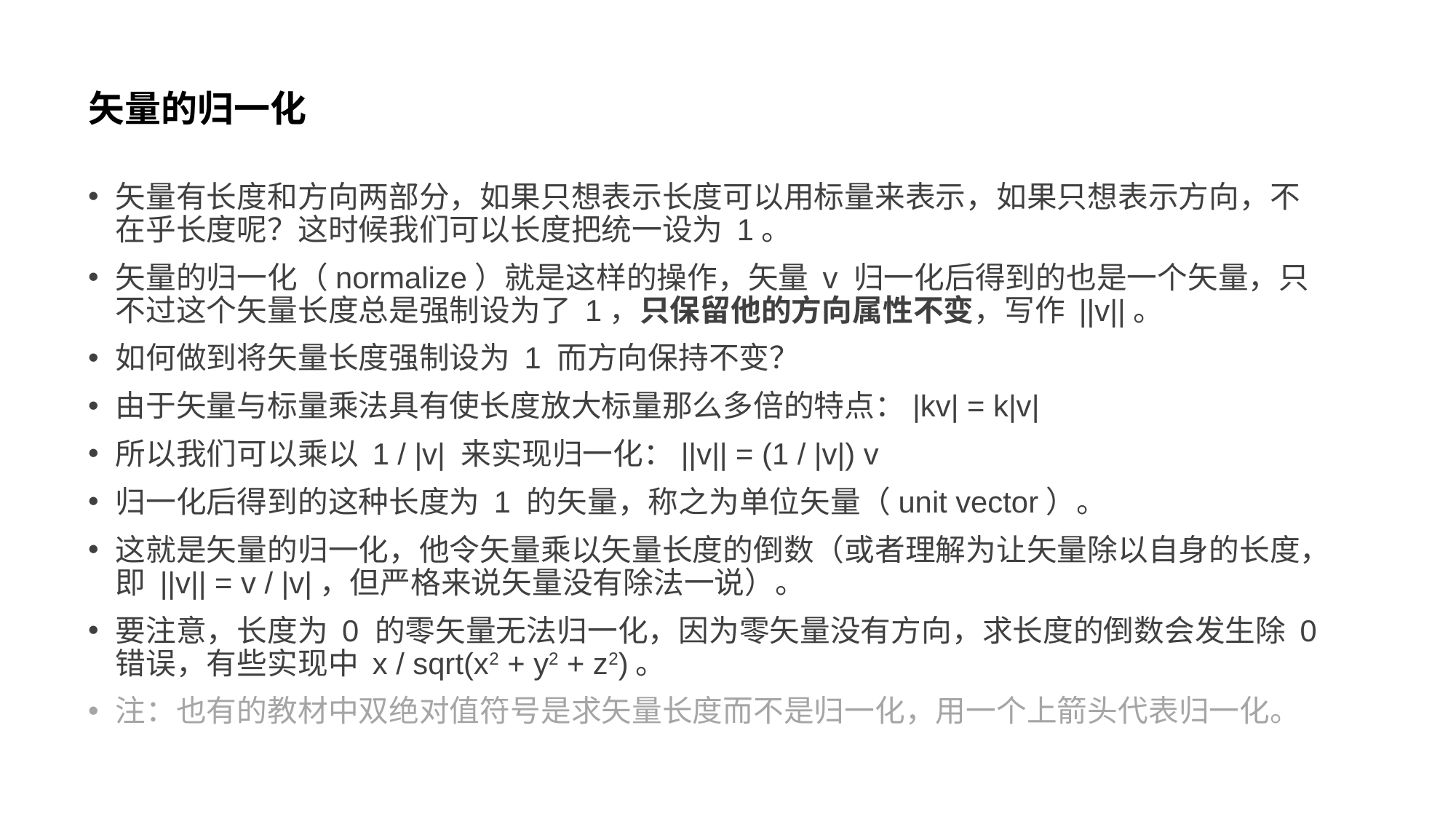

# 矢量的归一化
矢量有长度和方向两部分，如果只想表示长度可以用标量来表示，如果只想表示方向，不在乎长度呢？这时候我们可以长度把统一设为 1。
矢量的归一化（normalize）就是这样的操作，矢量 v 归一化后得到的也是一个矢量，只不过这个矢量长度总是强制设为了 1，只保留他的方向属性不变，写作 ||v||。
如何做到将矢量长度强制设为 1 而方向保持不变？
由于矢量与标量乘法具有使长度放大标量那么多倍的特点：|kv| = k|v|
所以我们可以乘以 1 / |v| 来实现归一化：||v|| = (1 / |v|) v
归一化后得到的这种长度为 1 的矢量，称之为单位矢量（unit vector）。
这就是矢量的归一化，他令矢量乘以矢量长度的倒数（或者理解为让矢量除以自身的长度，即 ||v|| = v / |v|，但严格来说矢量没有除法一说）。
要注意，长度为 0 的零矢量无法归一化，因为零矢量没有方向，求长度的倒数会发生除 0 错误，有些实现中 x / sqrt(x2 + y2 + z2)。
注：也有的教材中双绝对值符号是求矢量长度而不是归一化，用一个上箭头代表归一化。